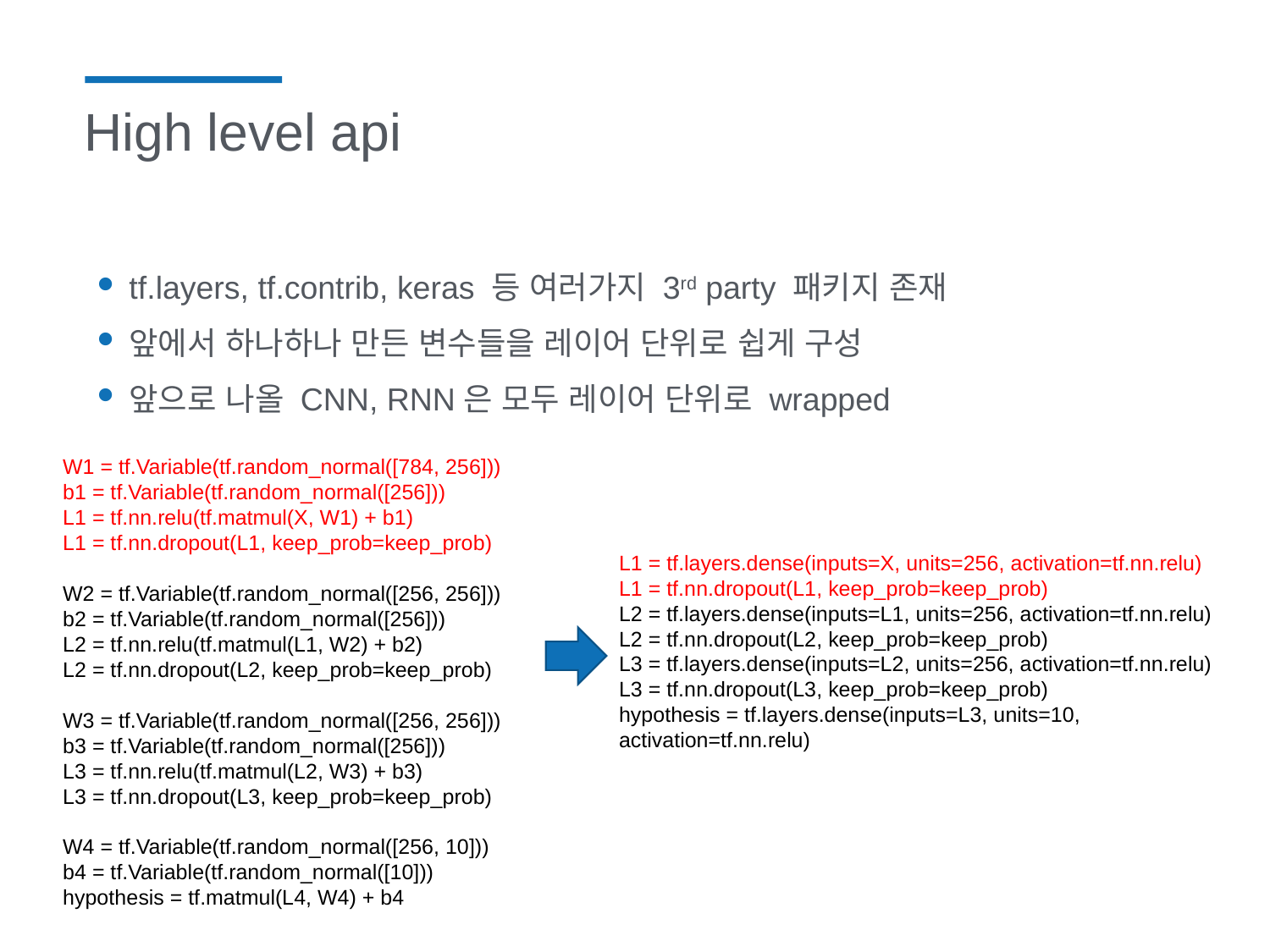

# High level api
tf.layers, tf.contrib, keras 등 여러가지 3rd party 패키지 존재
앞에서 하나하나 만든 변수들을 레이어 단위로 쉽게 구성
앞으로 나올 CNN, RNN은 모두 레이어 단위로 wrapped
W1 = tf.Variable(tf.random_normal([784, 256]))
b1 = tf.Variable(tf.random_normal([256]))
L1 = tf.nn.relu(tf.matmul(X, W1) + b1)
L1 = tf.nn.dropout(L1, keep_prob=keep_prob)

W2 = tf.Variable(tf.random_normal([256, 256]))
b2 = tf.Variable(tf.random_normal([256]))
L2 = tf.nn.relu(tf.matmul(L1, W2) + b2)
L2 = tf.nn.dropout(L2, keep_prob=keep_prob)

W3 = tf.Variable(tf.random_normal([256, 256]))
b3 = tf.Variable(tf.random_normal([256]))
L3 = tf.nn.relu(tf.matmul(L2, W3) + b3)
L3 = tf.nn.dropout(L3, keep_prob=keep_prob)

W4 = tf.Variable(tf.random_normal([256, 10]))
b4 = tf.Variable(tf.random_normal([10]))
hypothesis = tf.matmul(L4, W4) + b4
L1 = tf.layers.dense(inputs=X, units=256, activation=tf.nn.relu)
L1 = tf.nn.dropout(L1, keep_prob=keep_prob)
L2 = tf.layers.dense(inputs=L1, units=256, activation=tf.nn.relu)
L2 = tf.nn.dropout(L2, keep_prob=keep_prob)
L3 = tf.layers.dense(inputs=L2, units=256, activation=tf.nn.relu)
L3 = tf.nn.dropout(L3, keep_prob=keep_prob)
hypothesis = tf.layers.dense(inputs=L3, units=10, activation=tf.nn.relu)